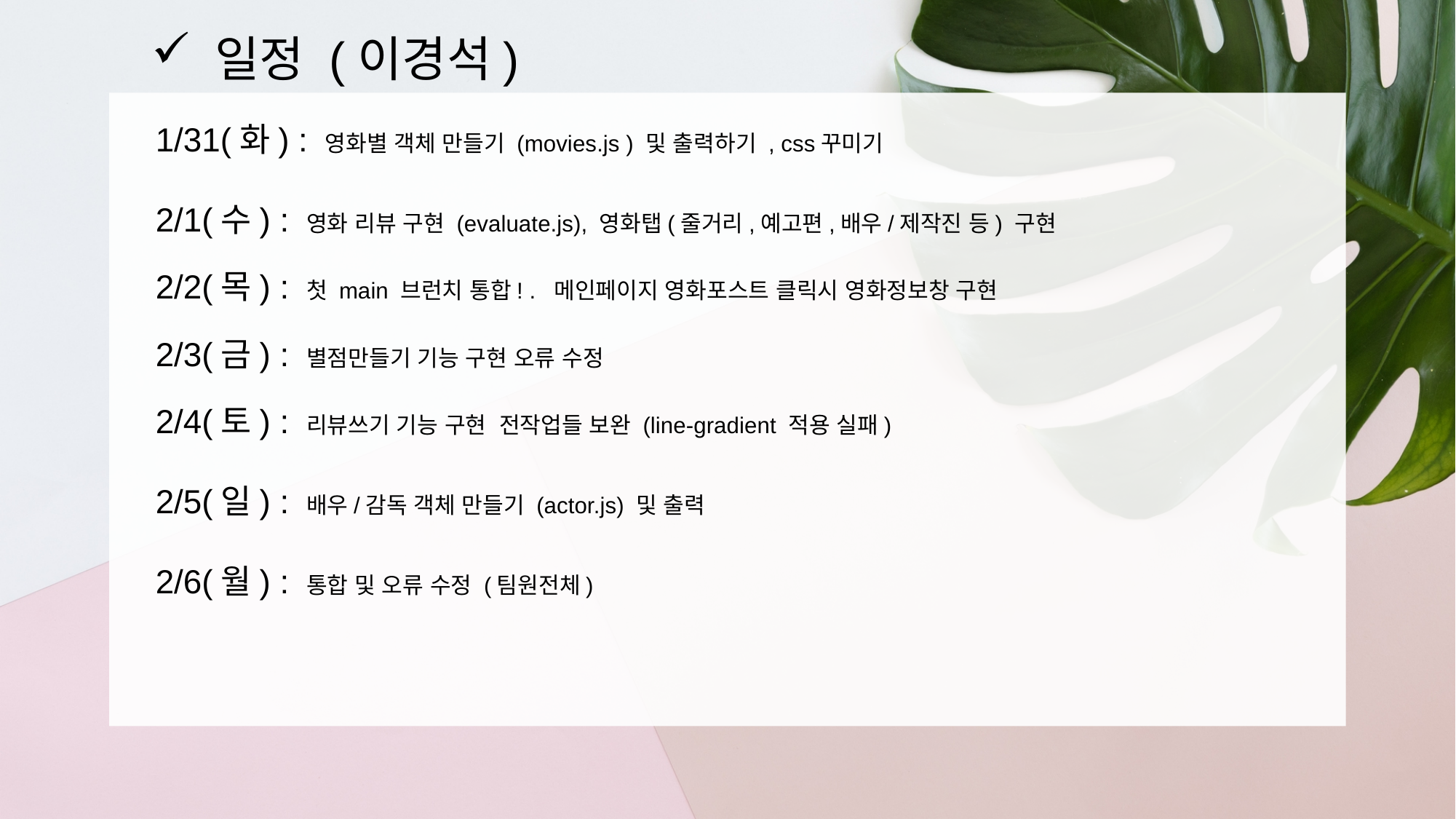

일정 (이경석)
1/31(화) : 영화별 객체 만들기 (movies.js ) 및 출력하기 , css꾸미기

2/1(수) : 영화 리뷰 구현 (evaluate.js), 영화탭(줄거리,예고편,배우/제작진 등) 구현

2/2(목) : 첫 main 브런치 통합! .  메인페이지 영화포스트 클릭시 영화정보창 구현

2/3(금) : 별점만들기 기능 구현 오류 수정

2/4(토) : 리뷰쓰기 기능 구현  전작업들 보완 (line-gradient 적용 실패)

2/5(일) : 배우/감독 객체 만들기 (actor.js) 및 출력

2/6(월) : 통합 및 오류 수정 (팀원전체)